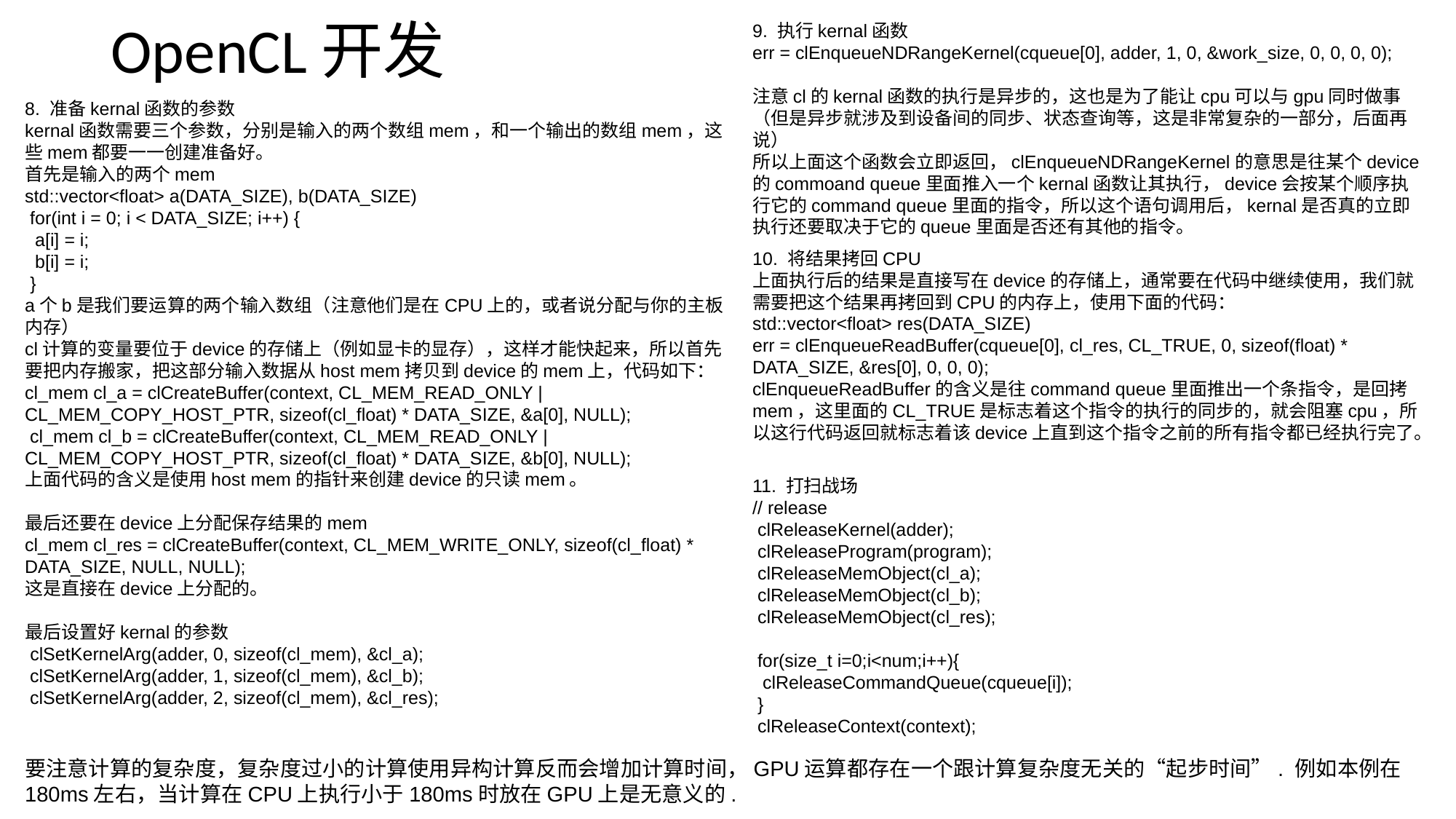

# OpenCL开发
9. 执行kernal函数
err = clEnqueueNDRangeKernel(cqueue[0], adder, 1, 0, &work_size, 0, 0, 0, 0);

注意cl的kernal函数的执行是异步的，这也是为了能让cpu可以与gpu同时做事（但是异步就涉及到设备间的同步、状态查询等，这是非常复杂的一部分，后面再说）
所以上面这个函数会立即返回，clEnqueueNDRangeKernel的意思是往某个device的commoand queue里面推入一个kernal函数让其执行，device会按某个顺序执行它的command queue里面的指令，所以这个语句调用后，kernal是否真的立即执行还要取决于它的queue里面是否还有其他的指令。
8. 准备kernal函数的参数
kernal函数需要三个参数，分别是输入的两个数组mem，和一个输出的数组mem，这些mem都要一一创建准备好。
首先是输入的两个mem
std::vector<float> a(DATA_SIZE), b(DATA_SIZE)
 for(int i = 0; i < DATA_SIZE; i++) {
  a[i] = i;
  b[i] = i;
 }
a个b是我们要运算的两个输入数组（注意他们是在CPU上的，或者说分配与你的主板内存）
cl计算的变量要位于device的存储上（例如显卡的显存），这样才能快起来，所以首先要把内存搬家，把这部分输入数据从host mem拷贝到device的mem上，代码如下：
cl_mem cl_a = clCreateBuffer(context, CL_MEM_READ_ONLY | CL_MEM_COPY_HOST_PTR, sizeof(cl_float) * DATA_SIZE, &a[0], NULL);
 cl_mem cl_b = clCreateBuffer(context, CL_MEM_READ_ONLY | CL_MEM_COPY_HOST_PTR, sizeof(cl_float) * DATA_SIZE, &b[0], NULL);
上面代码的含义是使用host mem的指针来创建device的只读mem。
最后还要在device上分配保存结果的mem
cl_mem cl_res = clCreateBuffer(context, CL_MEM_WRITE_ONLY, sizeof(cl_float) * DATA_SIZE, NULL, NULL);
这是直接在device上分配的。

最后设置好kernal的参数
 clSetKernelArg(adder, 0, sizeof(cl_mem), &cl_a);
 clSetKernelArg(adder, 1, sizeof(cl_mem), &cl_b);
 clSetKernelArg(adder, 2, sizeof(cl_mem), &cl_res);
10. 将结果拷回CPU
上面执行后的结果是直接写在device的存储上，通常要在代码中继续使用，我们就需要把这个结果再拷回到CPU的内存上，使用下面的代码：
std::vector<float> res(DATA_SIZE)
err = clEnqueueReadBuffer(cqueue[0], cl_res, CL_TRUE, 0, sizeof(float) * DATA_SIZE, &res[0], 0, 0, 0);
clEnqueueReadBuffer的含义是往command queue里面推出一个条指令，是回拷mem，这里面的CL_TRUE是标志着这个指令的执行的同步的，就会阻塞cpu，所以这行代码返回就标志着该device上直到这个指令之前的所有指令都已经执行完了。
11. 打扫战场
// release
 clReleaseKernel(adder);
 clReleaseProgram(program);
 clReleaseMemObject(cl_a);
 clReleaseMemObject(cl_b);
 clReleaseMemObject(cl_res);
 for(size_t i=0;i<num;i++){
  clReleaseCommandQueue(cqueue[i]);
 }
 clReleaseContext(context);
要注意计算的复杂度，复杂度过小的计算使用异构计算反而会增加计算时间，GPU运算都存在一个跟计算复杂度无关的“起步时间”. 例如本例在180ms左右，当计算在CPU上执行小于180ms时放在GPU上是无意义的.